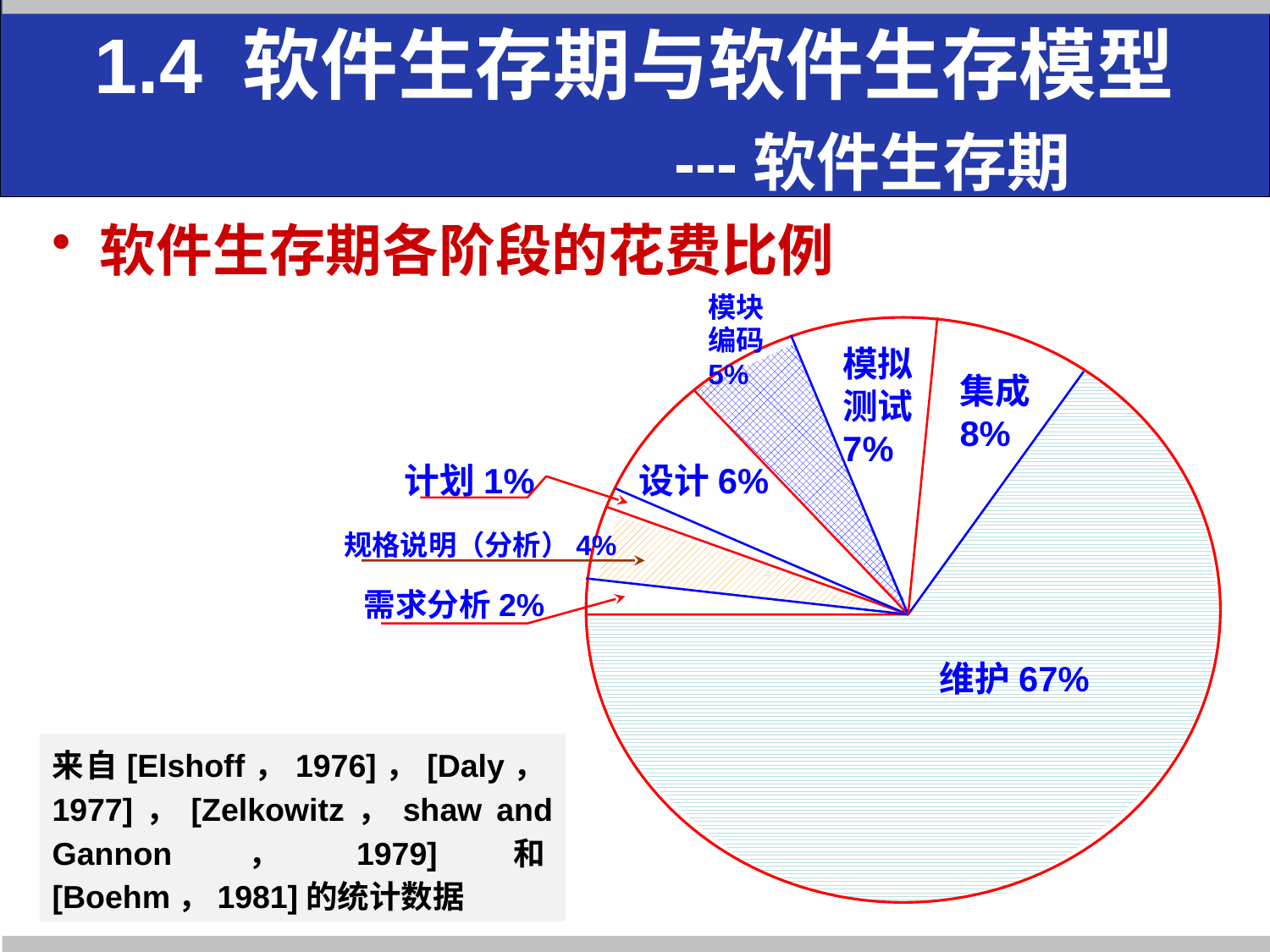

# 1.4 软件生存期与软件生存模型 ---软件生存期
软件生存期各阶段的花费比例
模块编码5%

模拟测试7%

集成8%

计划1%
设计6%

规格说明（分析）4%

需求分析2%

维护67%
来自[Elshoff，1976]，[Daly，1977]，[Zelkowitz，shaw and Gannon，1979]和[Boehm，1981]的统计数据
61